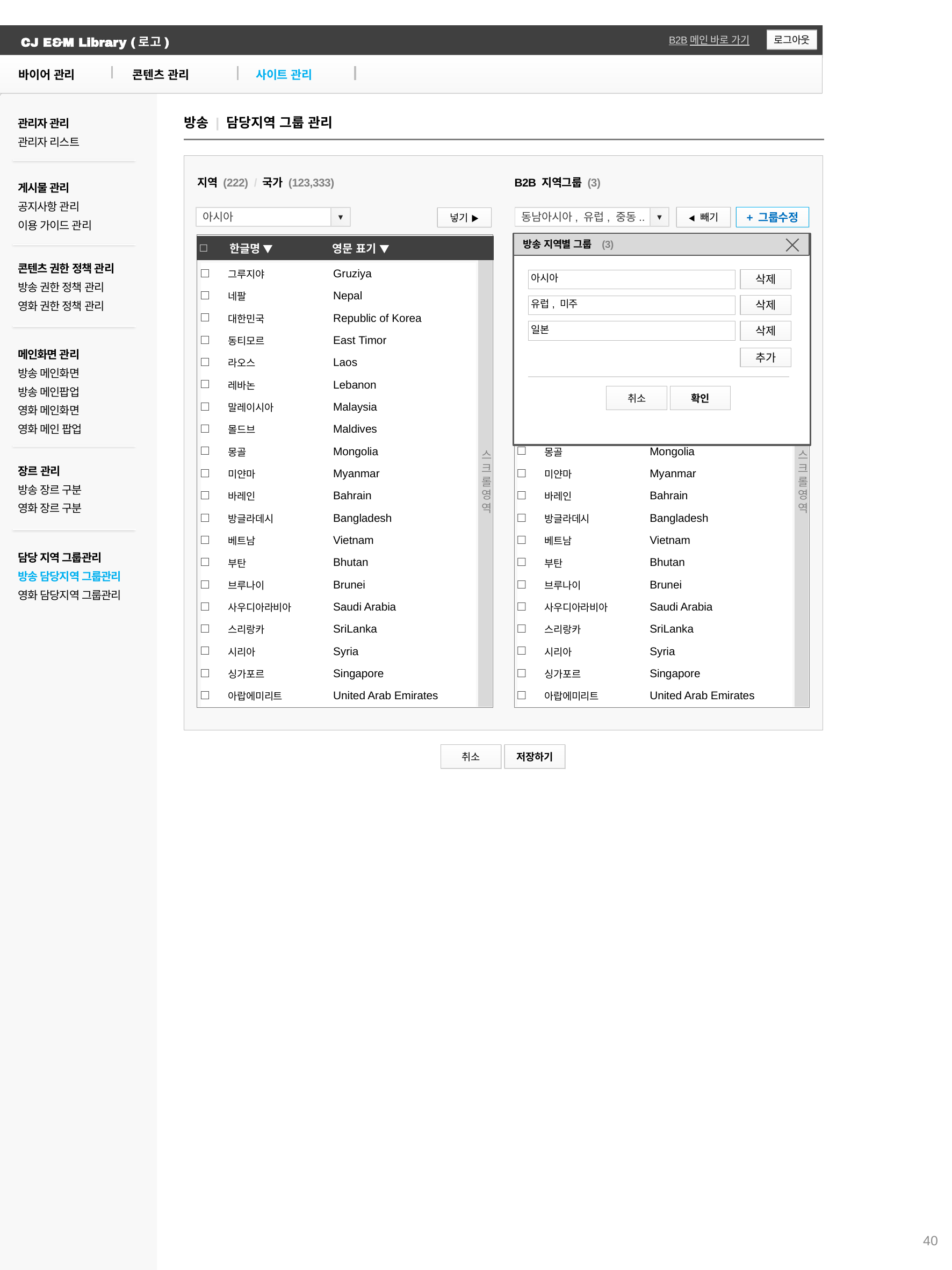

CJ E&M Library (로고)
로그아웃
B2B메인 바로 가기

바이어 관리
콘텐츠 관리
사이트 관리

관리자 관리
관리자 리스트

게시물 관리
공지사항 관리
이용 가이드 관리
콘텐츠 권한 정책 관리
방송 권한 정책 관리
영화 권한 정책 관리
메인화면 관리
방송 메인화면
방송 메인팝업
영화 메인화면
영화 메인 팝업
장르 관리
방송 장르 구분
영화 장르 구분
담당 지역 그룹관리
방송 담당지역 그룹관리
영화 담당지역 그룹관리

방송 | 담당지역 그룹 관리

지역 (222)  / 국가 (123,333)
B2B 지역그룹 (3)
아시아
▼
동남아시아, 유럽, 중동..
▼
◀  빼기
+ 그룹수정
넣기 ▶
방송 지역별 그룹   (3)

아시아
삭제
유럽, 미주
삭제
일본
삭제
추가
취소
확인

| □ | 한글명 ▼ | 영문 표기 ▼ |
| --- | --- | --- |
| □ | 한글명 ▼ | 영문 표기 ▼ |
| --- | --- | --- |
스크롤 영역
스크롤 영역
| □ | 그루지야 | Gruziya |
| --- | --- | --- |
| □ | 네팔 | Nepal |
| □ | 대한민국 | Republic of Korea |
| □ | 동티모르 | East Timor |
| □ | 라오스 | Laos |
| □ | 레바논 | Lebanon |
| □ | 말레이시아 | Malaysia |
| □ | 몰드브 | Maldives |
| □ | 몽골 | Mongolia |
| □ | 미얀마 | Myanmar |
| □ | 바레인 | Bahrain |
| □ | 방글라데시 | Bangladesh |
| □ | 베트남 | Vietnam |
| □ | 부탄 | Bhutan |
| □ | 브루나이 | Brunei |
| □ | 사우디아라비아 | Saudi Arabia |
| □ | 스리랑카 | SriLanka |
| □ | 시리아 | Syria |
| □ | 싱가포르 | Singapore |
| □ | 아랍에미리트 | United Arab Emirates |
| □ | 그루지야 | Gruziya |
| --- | --- | --- |
| □ | 네팔 | Nepal |
| □ | 대한민국 | Republic of Korea |
| □ | 동티모르 | East Timor |
| □ | 라오스 | Laos |
| □ | 레바논 | Lebanon |
| □ | 말레이시아 | Malaysia |
| □ | 몰드브 | Maldives |
| □ | 몽골 | Mongolia |
| □ | 미얀마 | Myanmar |
| □ | 바레인 | Bahrain |
| □ | 방글라데시 | Bangladesh |
| □ | 베트남 | Vietnam |
| □ | 부탄 | Bhutan |
| □ | 브루나이 | Brunei |
| □ | 사우디아라비아 | Saudi Arabia |
| □ | 스리랑카 | SriLanka |
| □ | 시리아 | Syria |
| □ | 싱가포르 | Singapore |
| □ | 아랍에미리트 | United Arab Emirates |
취소
저장하기
40